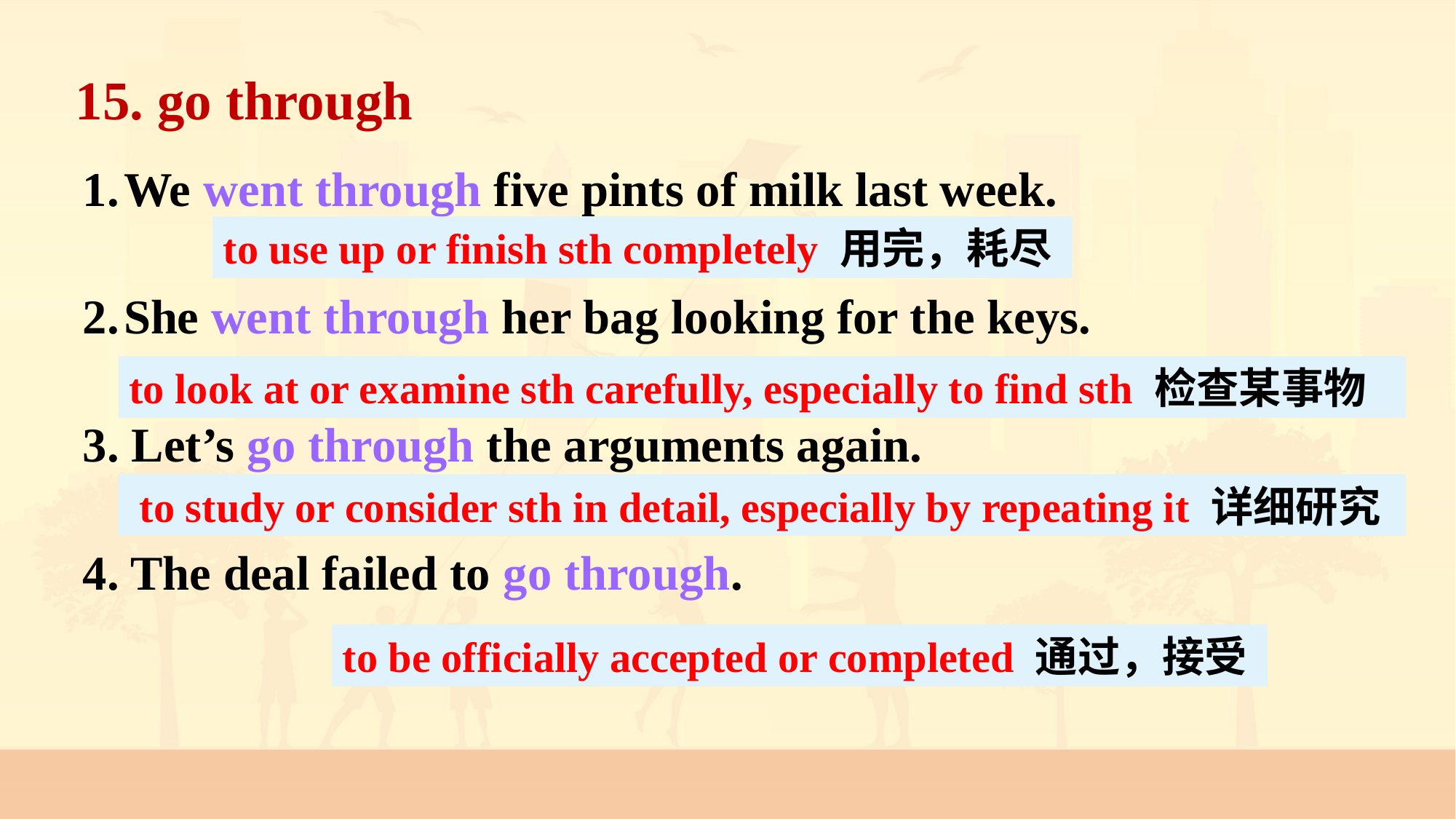

15. go through
We went through five pints of milk last week.

She went through her bag looking for the keys.

3. Let’s go through the arguments again.

4. The deal failed to go through.

to use up or finish sth completely 用完，耗尽
to look at or examine sth carefully, especially to find sth 检查某事物
 to study or consider sth in detail, especially by repeating it 详细研究
to be officially accepted or completed 通过，接受